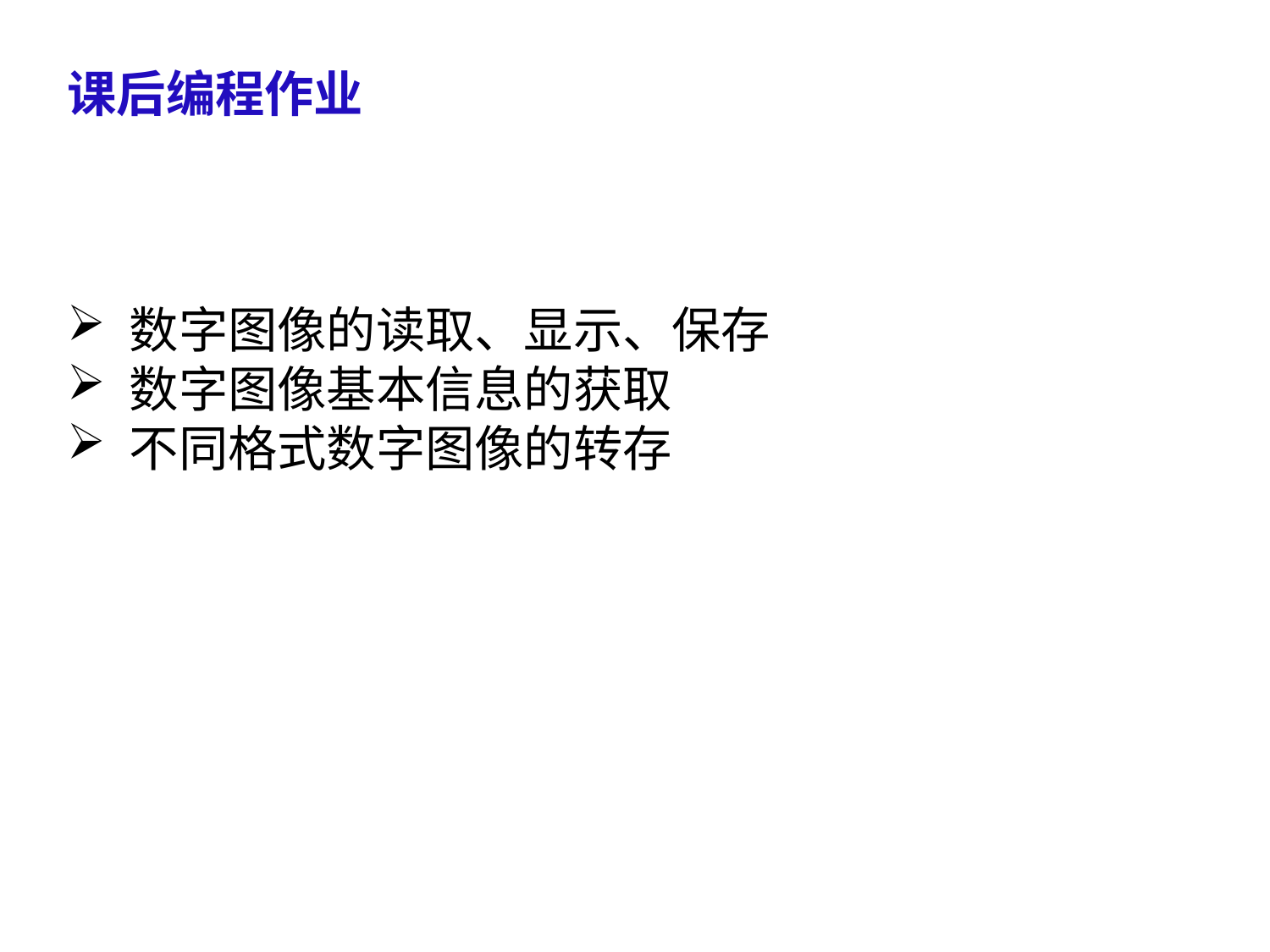

课后编程作业

 数字图像的读取、显示、保存
 数字图像基本信息的获取
 不同格式数字图像的转存